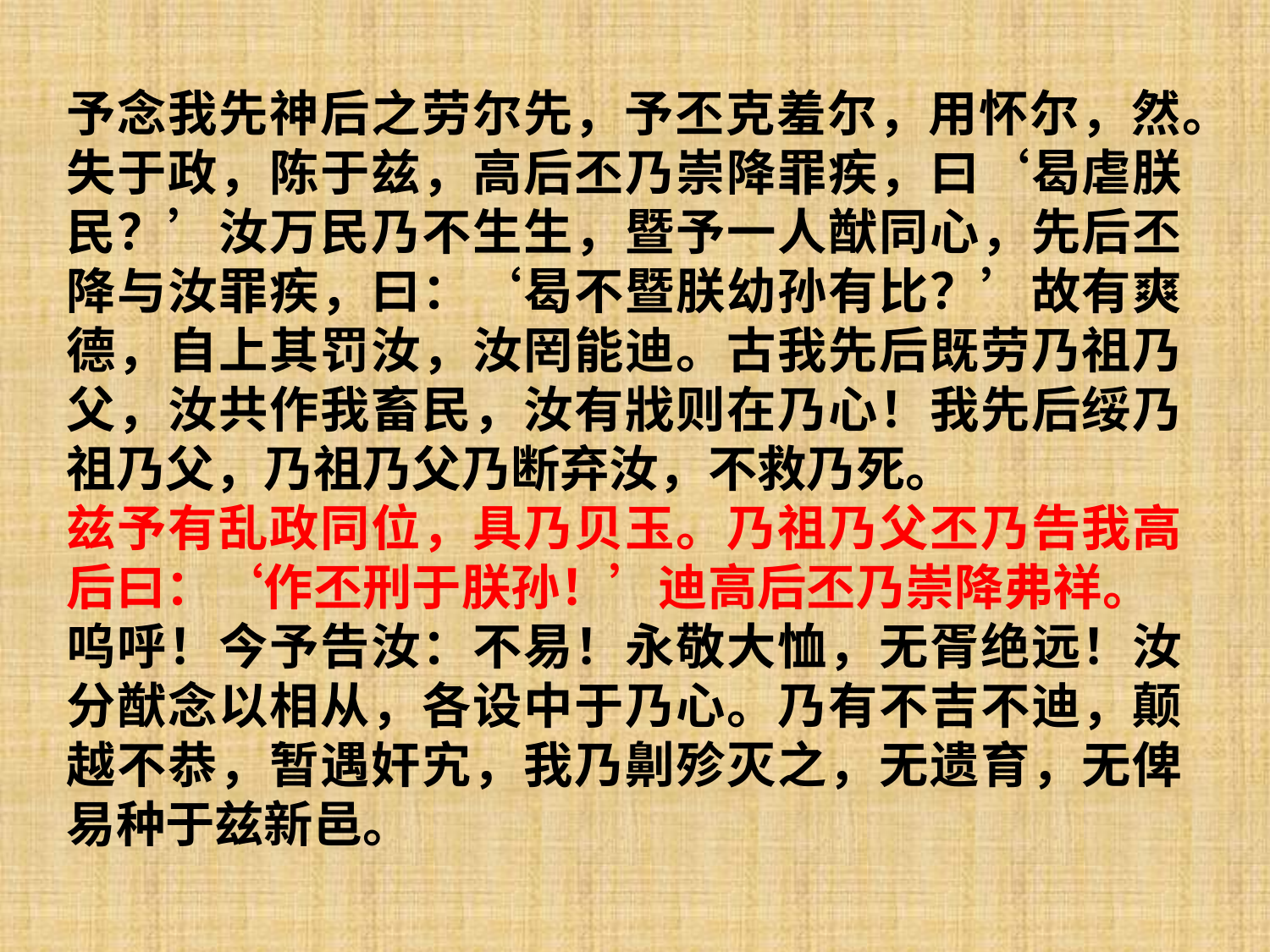

予念我先神后之劳尔先，予丕克羞尔，用怀尔，然。失于政，陈于兹，高后丕乃崇降罪疾，曰‘曷虐朕民？’汝万民乃不生生，暨予一人猷同心，先后丕降与汝罪疾，曰：‘曷不暨朕幼孙有比？’故有爽德，自上其罚汝，汝罔能迪。古我先后既劳乃祖乃父，汝共作我畜民，汝有戕则在乃心！我先后绥乃祖乃父，乃祖乃父乃断弃汝，不救乃死。
兹予有乱政同位，具乃贝玉。乃祖乃父丕乃告我高后曰：‘作丕刑于朕孙！’迪高后丕乃崇降弗祥。
呜呼！今予告汝：不易！永敬大恤，无胥绝远！汝分猷念以相从，各设中于乃心。乃有不吉不迪，颠越不恭，暂遇奸宄，我乃劓殄灭之，无遗育，无俾易种于兹新邑。